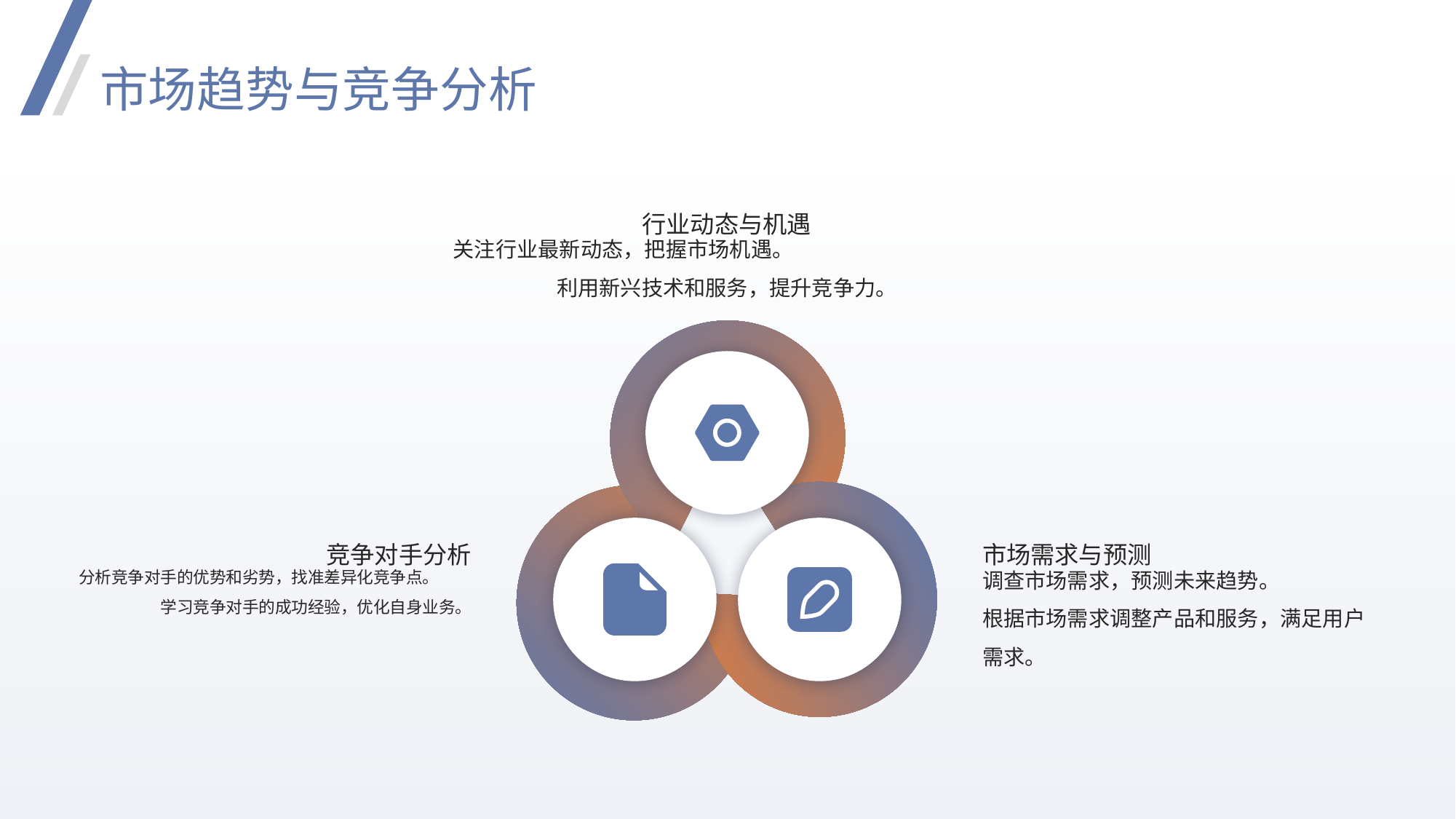

市场趋势与竞争分析
行业动态与机遇
关注行业最新动态，把握市场机遇。
利用新兴技术和服务，提升竞争力。

竞争对手分析
市场需求与预测

分析竞争对手的优势和劣势，找准差异化竞争点。
学习竞争对手的成功经验，优化自身业务。
调查市场需求，预测未来趋势。
根据市场需求调整产品和服务，满足用户需求。